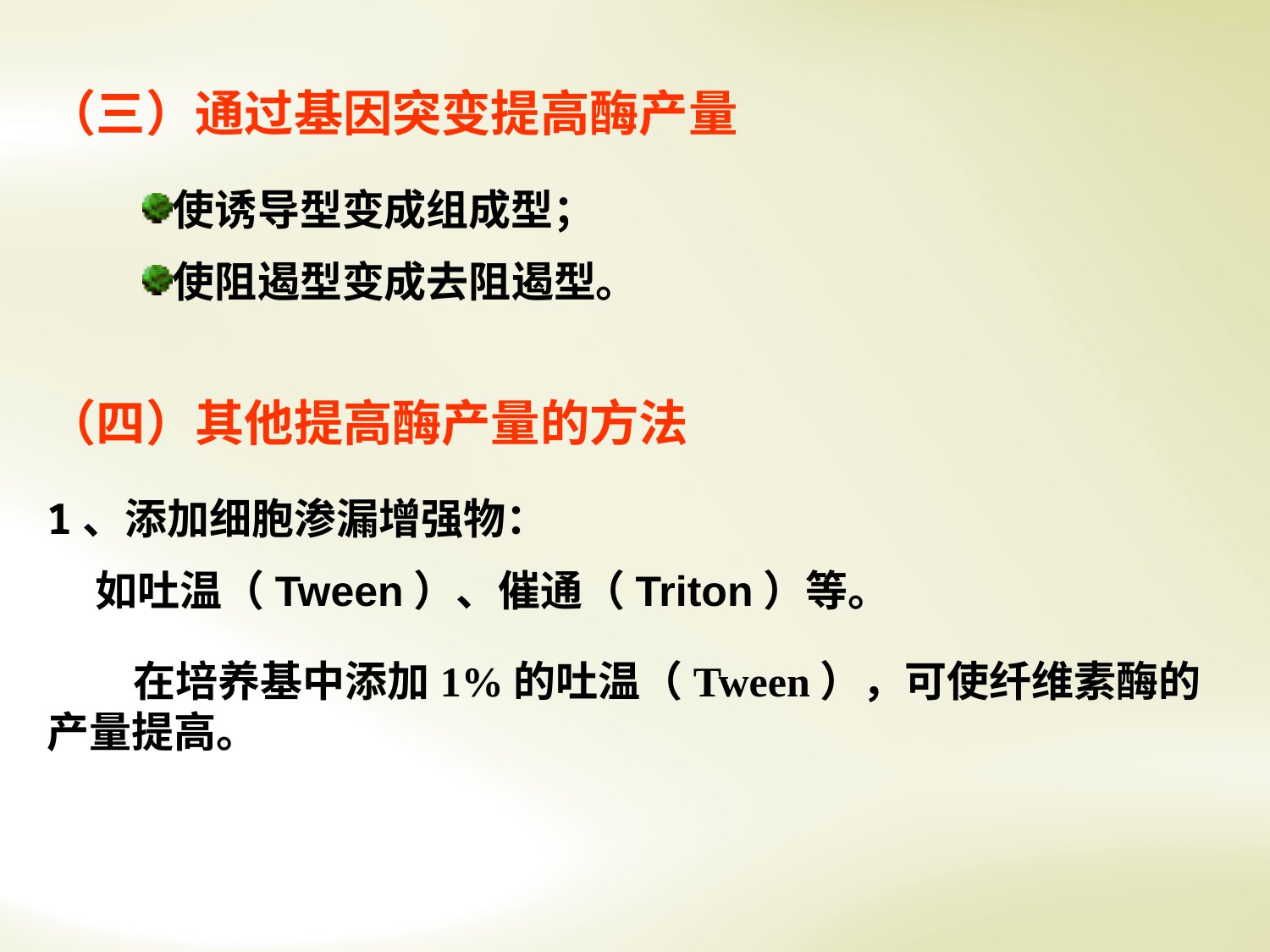

（三）通过基因突变提高酶产量
使诱导型变成组成型；
使阻遏型变成去阻遏型。
（四）其他提高酶产量的方法
1、添加细胞渗漏增强物：
    如吐温（Tween）、催通（Triton）等。

        在培养基中添加1%的吐温（Tween），可使纤维素酶的产量提高。